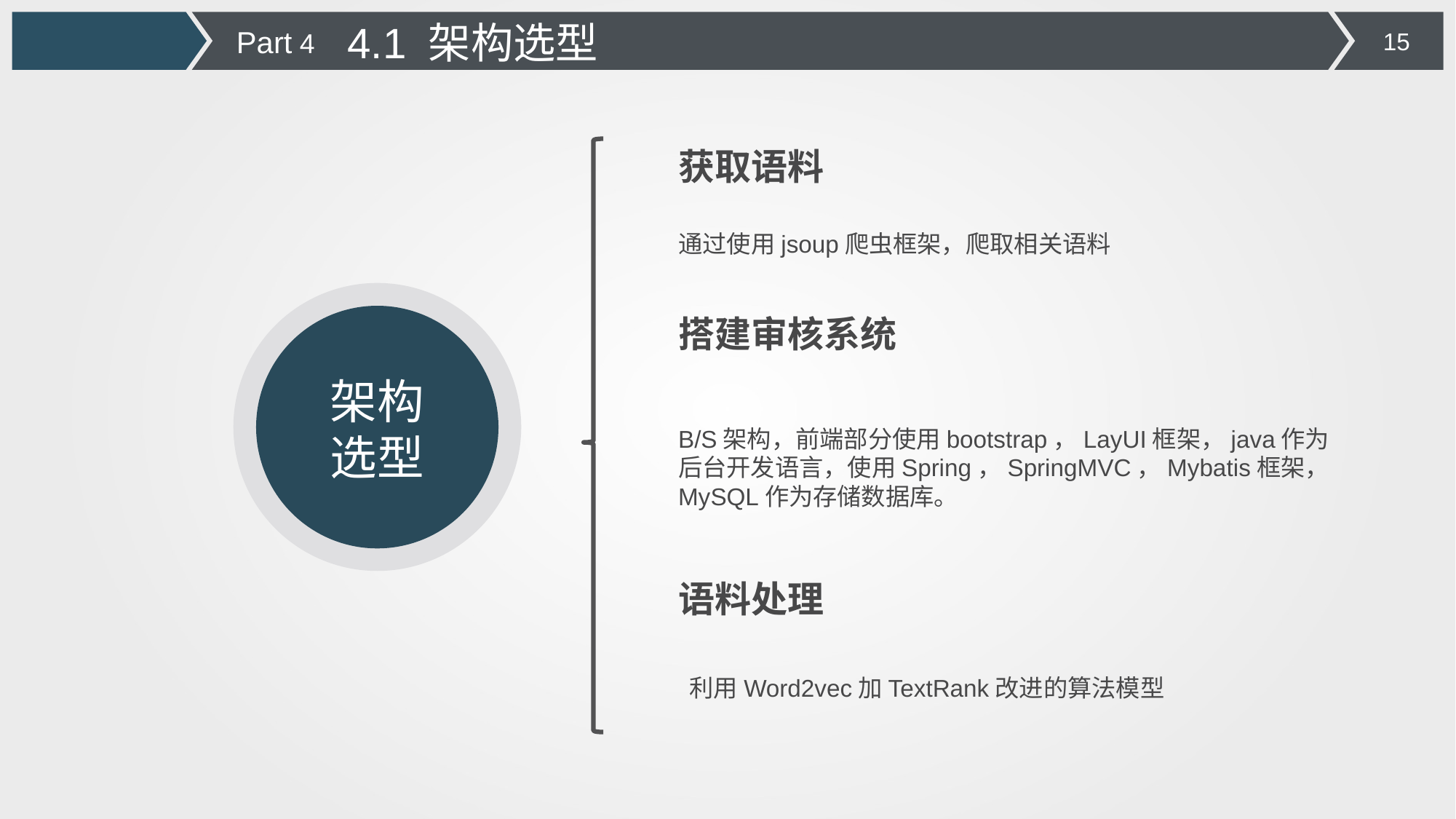

4.1 架构选型
Part 4
获取语料

通过使用jsoup爬虫框架，爬取相关语料

搭建审核系统
架构选型
B/S架构，前端部分使用bootstrap，LayUI框架，java作为后台开发语言，使用Spring，SpringMVC，Mybatis框架，MySQL作为存储数据库。
语料处理
 利用Word2vec加TextRank改进的算法模型